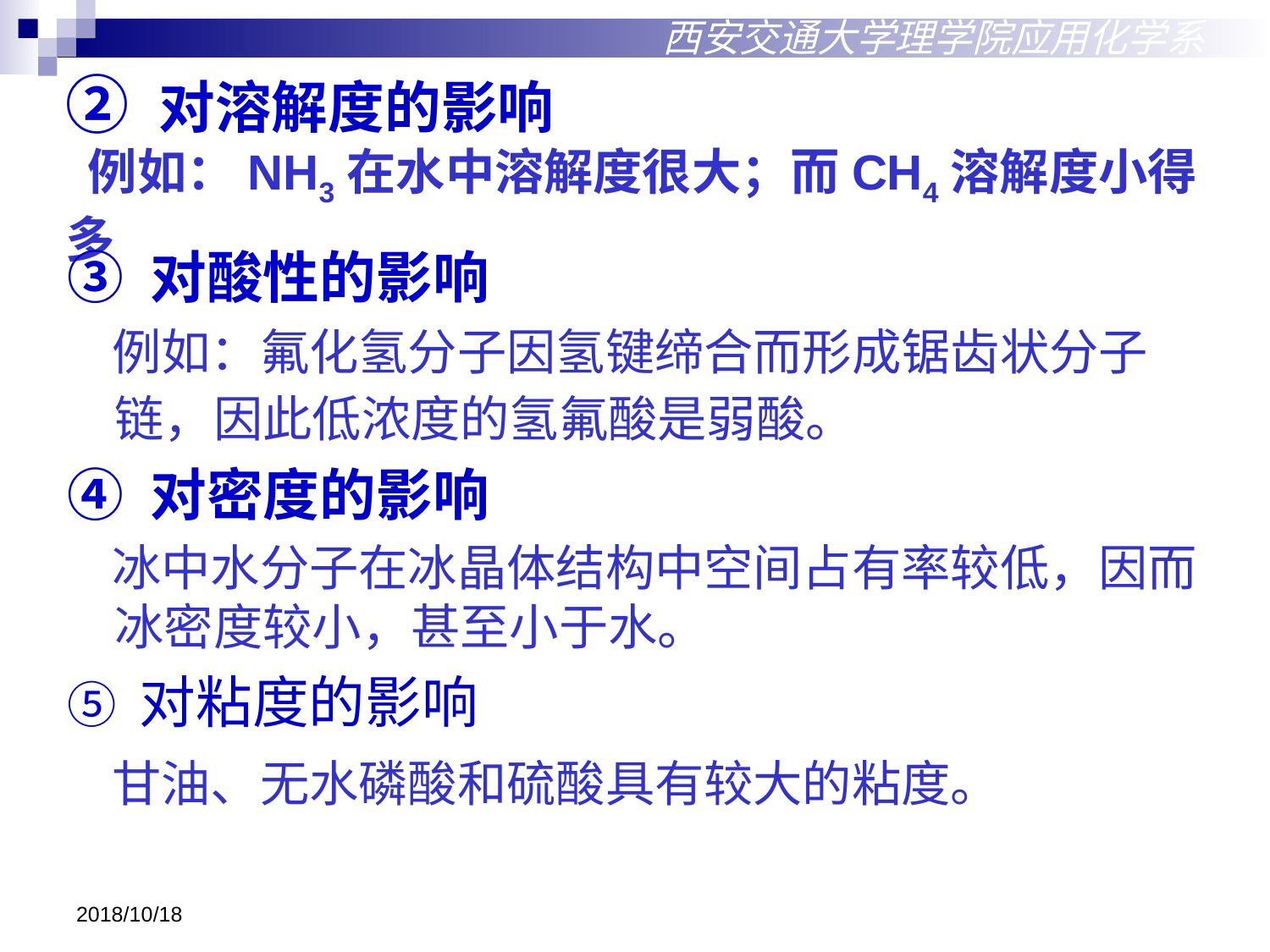

西安交通大学理学院应用化学系
# ② 对溶解度的影响 例如：NH3在水中溶解度很大；而CH4溶解度小得多
③ 对酸性的影响
   例如：氟化氢分子因氢键缔合而形成锯齿状分子链，因此低浓度的氢氟酸是弱酸。
④ 对密度的影响
   冰中水分子在冰晶体结构中空间占有率较低，因而冰密度较小，甚至小于水。
⑤ 对粘度的影响
   甘油、无水磷酸和硫酸具有较大的粘度。
2018/10/18